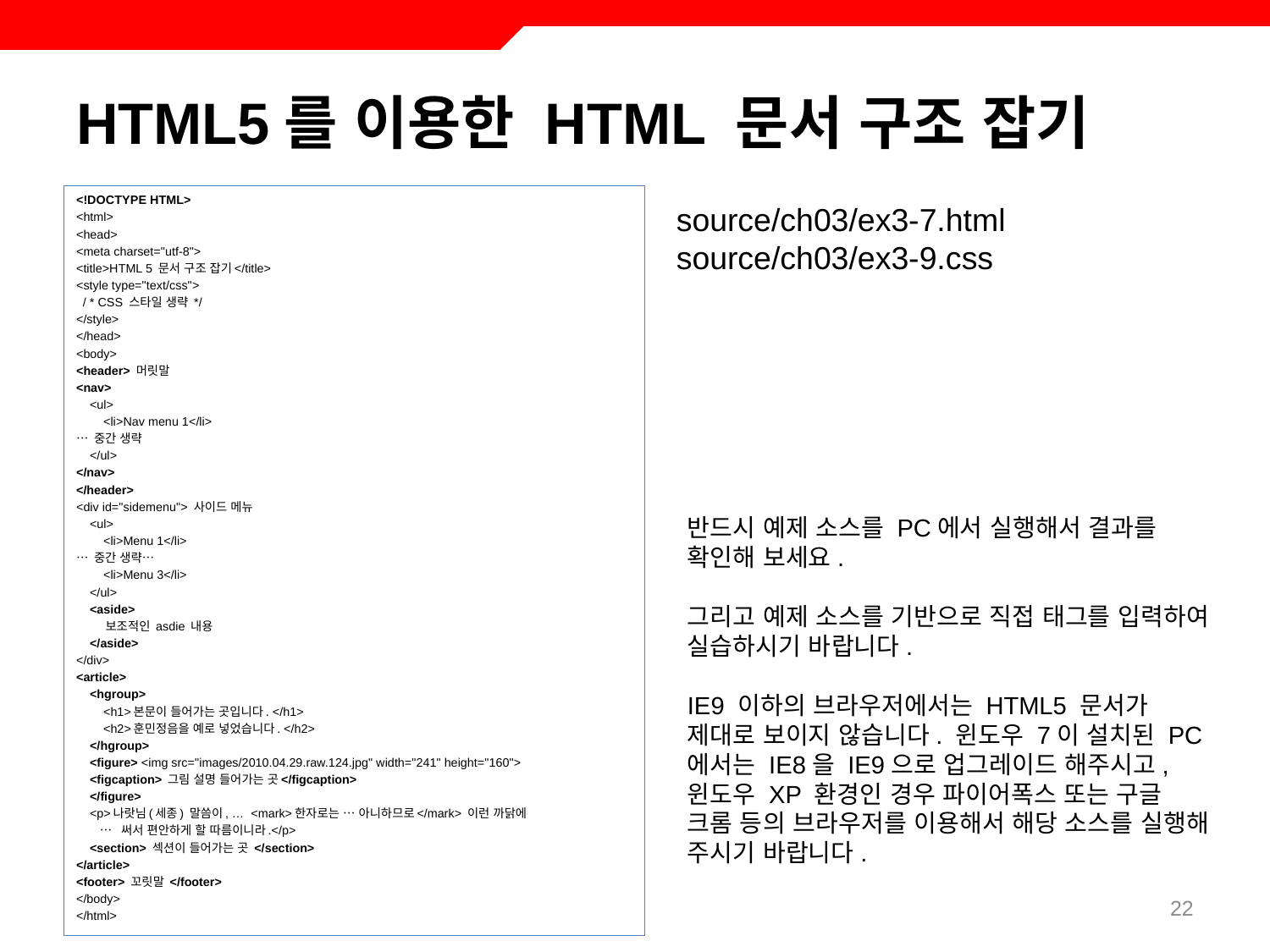

# HTML5를 이용한 HTML 문서 구조 잡기
<!DOCTYPE HTML>
<html>
<head>
<meta charset="utf-8">
<title>HTML 5 문서 구조 잡기</title>
<style type="text/css">
  / * CSS 스타일 생략 */
</style>
</head>
<body>
<header> 머릿말
<nav>
    <ul>
        <li>Nav menu 1</li>
… 중간 생략
    </ul>
</nav>
</header>
<div id="sidemenu"> 사이드 메뉴
    <ul>
        <li>Menu 1</li>
… 중간 생략…
        <li>Menu 3</li>
    </ul>
    <aside>
        보조적인 asdie 내용
    </aside>
</div>
<article>
    <hgroup>
        <h1>본문이 들어가는 곳입니다. </h1>
        <h2>훈민정음을 예로 넣었습니다. </h2>
    </hgroup>
    <figure> <img src="images/2010.04.29.raw.124.jpg" width="241" height="160">
    <figcaption> 그림 설명 들어가는 곳</figcaption>
    </figure>
    <p>나랏님(세종) 말씀이, …  <mark>한자로는 … 아니하므로</mark> 이런 까닭에
       …  써서 편안하게 할 따름이니라.</p>
    <section> 섹션이 들어가는 곳 </section>
</article>
<footer> 꼬릿말 </footer>
</body>
</html>

source/ch03/ex3-7.html
source/ch03/ex3-9.css
반드시 예제 소스를 PC에서 실행해서 결과를 확인해 보세요.

그리고 예제 소스를 기반으로 직접 태그를 입력하여 실습하시기 바랍니다.

IE9 이하의 브라우저에서는 HTML5 문서가 제대로 보이지 않습니다. 윈도우 7이 설치된 PC에서는 IE8을 IE9으로 업그레이드 해주시고, 윈도우 XP 환경인 경우 파이어폭스 또는 구글 크롬 등의 브라우저를 이용해서 해당 소스를 실행해 주시기 바랍니다.
22